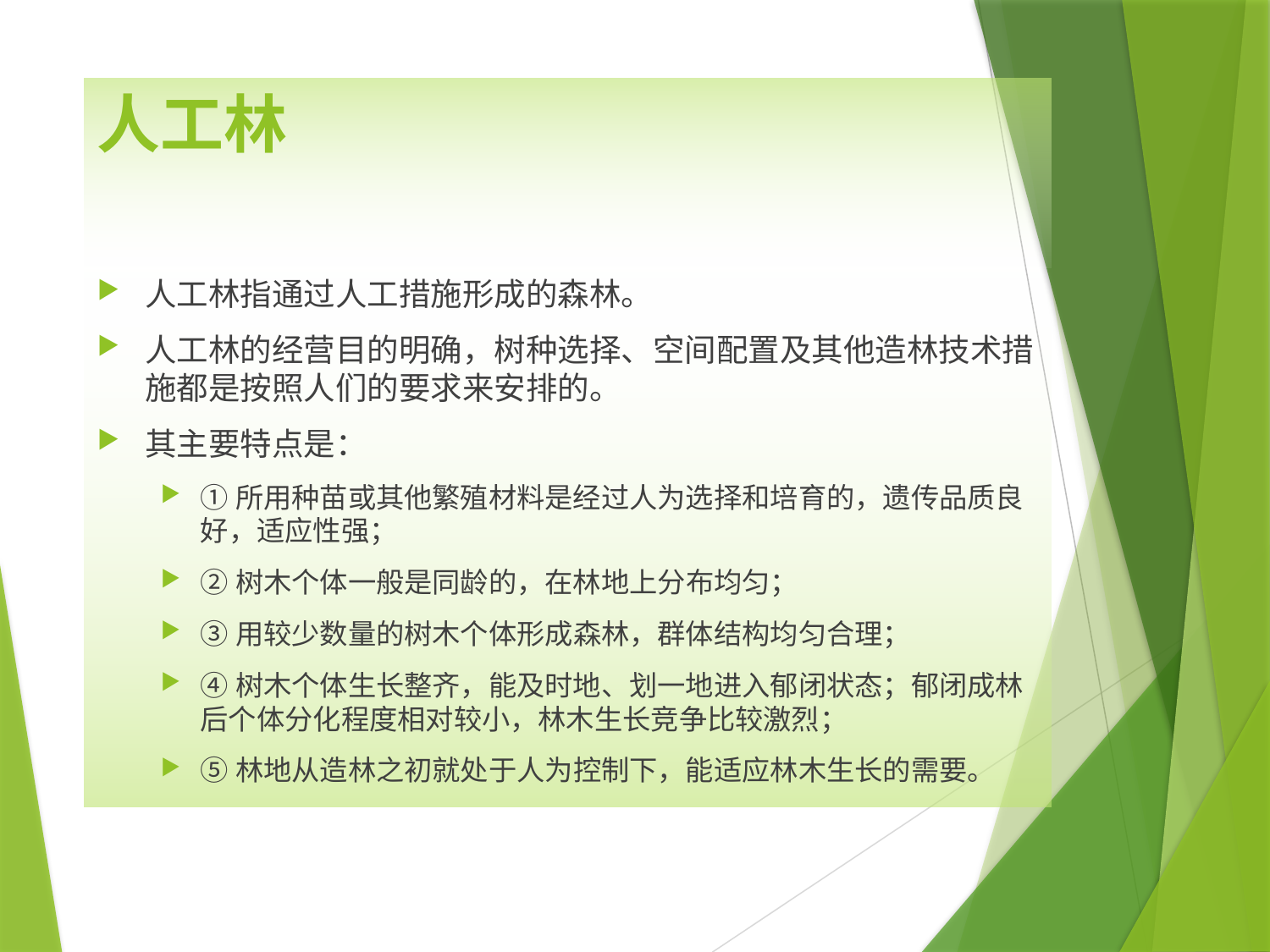

# 人工林
人工林指通过人工措施形成的森林。
人工林的经营目的明确，树种选择、空间配置及其他造林技术措施都是按照人们的要求来安排的。
其主要特点是：
①所用种苗或其他繁殖材料是经过人为选择和培育的，遗传品质良好，适应性强；
②树木个体一般是同龄的，在林地上分布均匀；
③用较少数量的树木个体形成森林，群体结构均匀合理；
④树木个体生长整齐，能及时地、划一地进入郁闭状态；郁闭成林后个体分化程度相对较小，林木生长竞争比较激烈；
⑤林地从造林之初就处于人为控制下，能适应林木生长的需要。